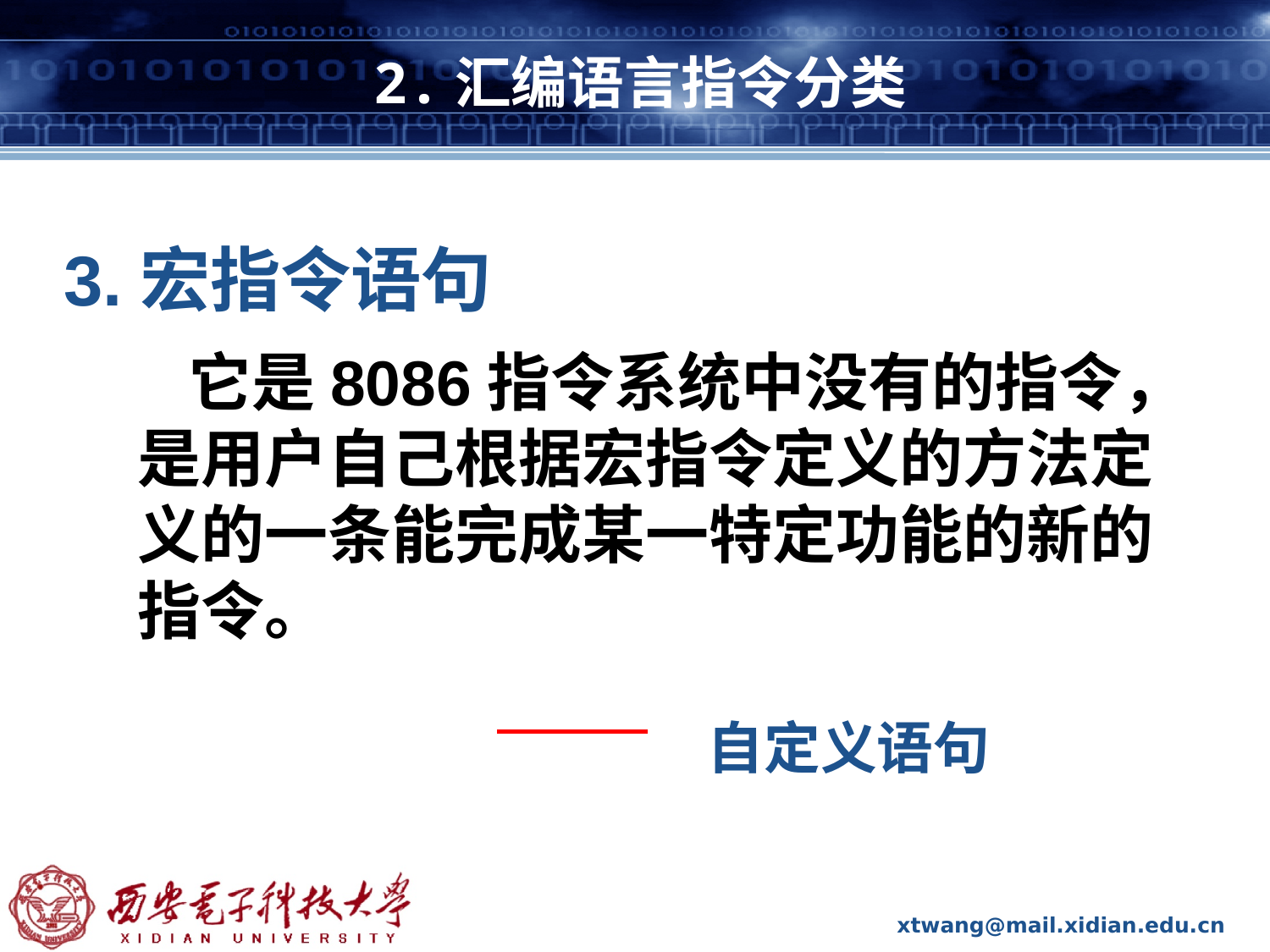

# 2.汇编语言指令分类
3.宏指令语句
      它是8086指令系统中没有的指令，是用户自己根据宏指令定义的方法定义的一条能完成某一特定功能的新的指令。
自定义语句